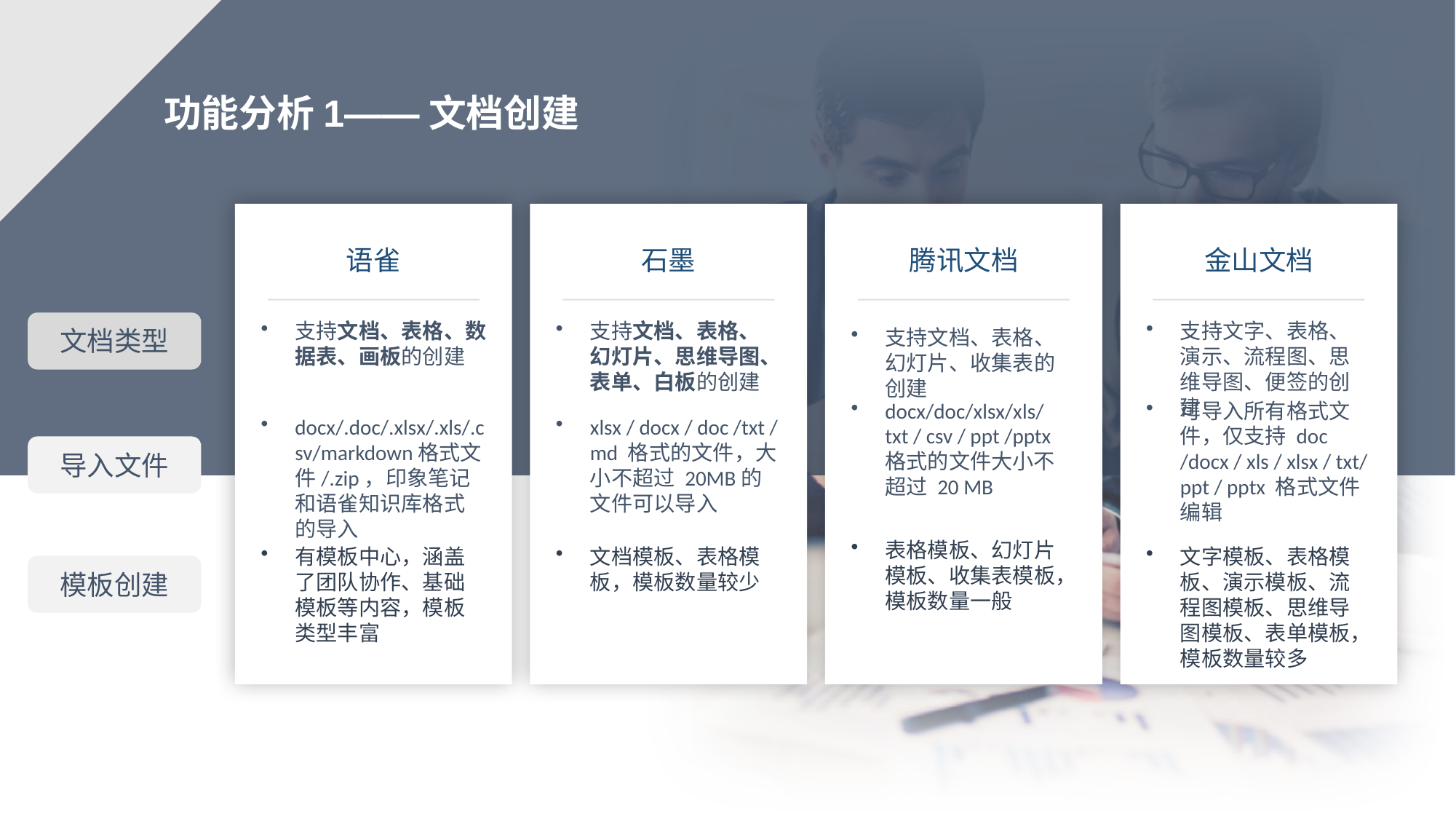

功能分析1——文档创建

金山文档

石墨

腾讯文档

语雀

支持文档、表格、数据表、画板的创建
支持文档、表格、幻灯片、思维导图、表单、白板的创建
支持文字、表格、演示、流程图、思维导图、便签的创建

文档类型
支持文档、表格、幻灯片、收集表的创建
docx/doc/xlsx/xls/txt / csv / ppt /pptx 格式的文件大小不超过 20 MB
可导入所有格式文件，仅支持 doc /docx / xls / xlsx / txt/ ppt / pptx 格式文件编辑
xlsx / docx / doc /txt / md 格式的文件，大小不超过 20MB的文件可以导入
docx/.doc/.xlsx/.xls/.csv/markdown格式文件/.zip，印象笔记和语雀知识库格式的导入

导入文件
表格模板、幻灯片模板、收集表模板，模板数量一般
有模板中心，涵盖了团队协作、基础模板等内容，模板类型丰富
文档模板、表格模板，模板数量较少
文字模板、表格模板、演示模板、流程图模板、思维导图模板、表单模板，模板数量较多

模板创建